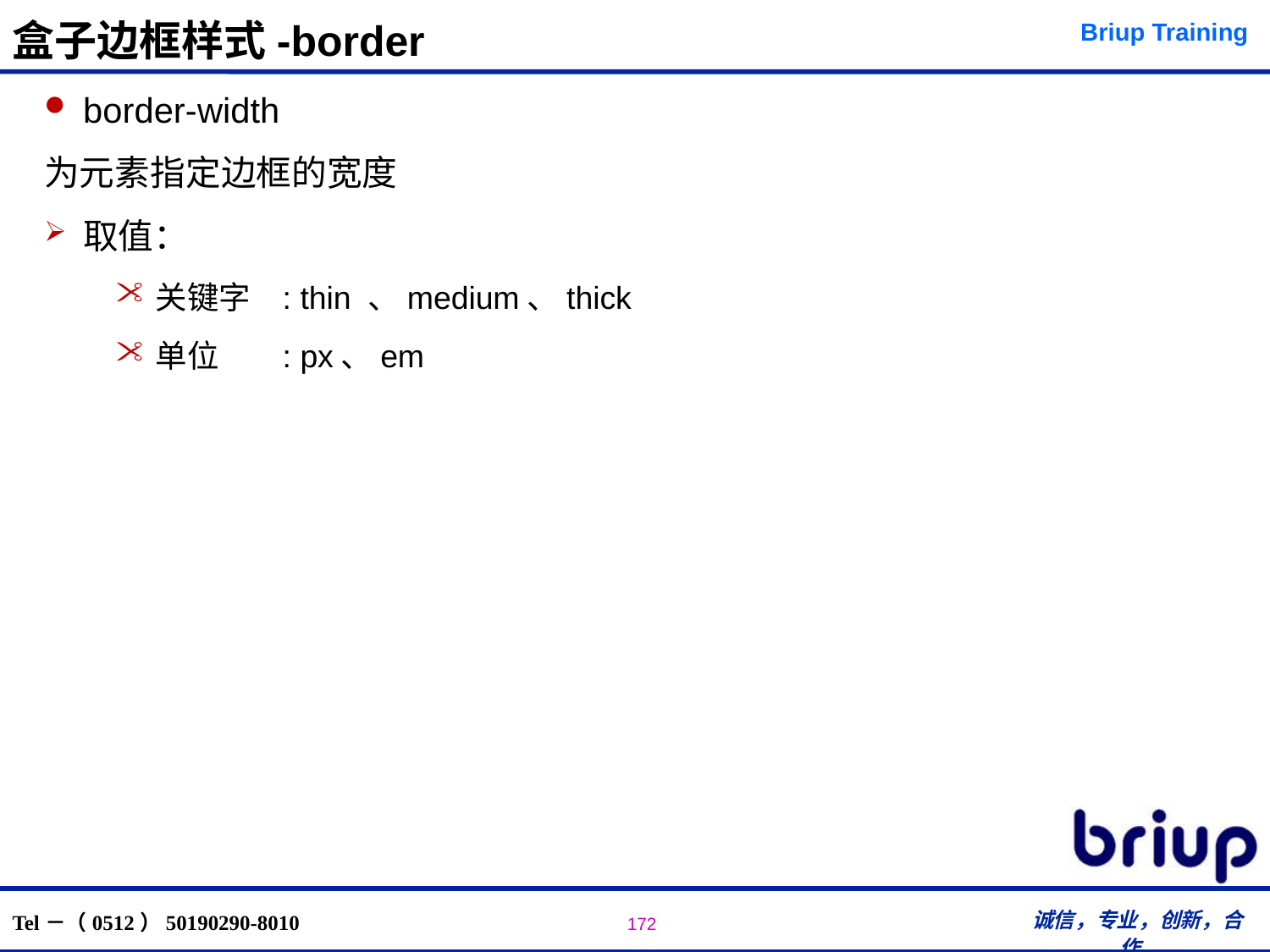

# 盒子边框样式-border
border-width
为元素指定边框的宽度
取值：
关键字	: thin 、medium、thick
单位	: px、em